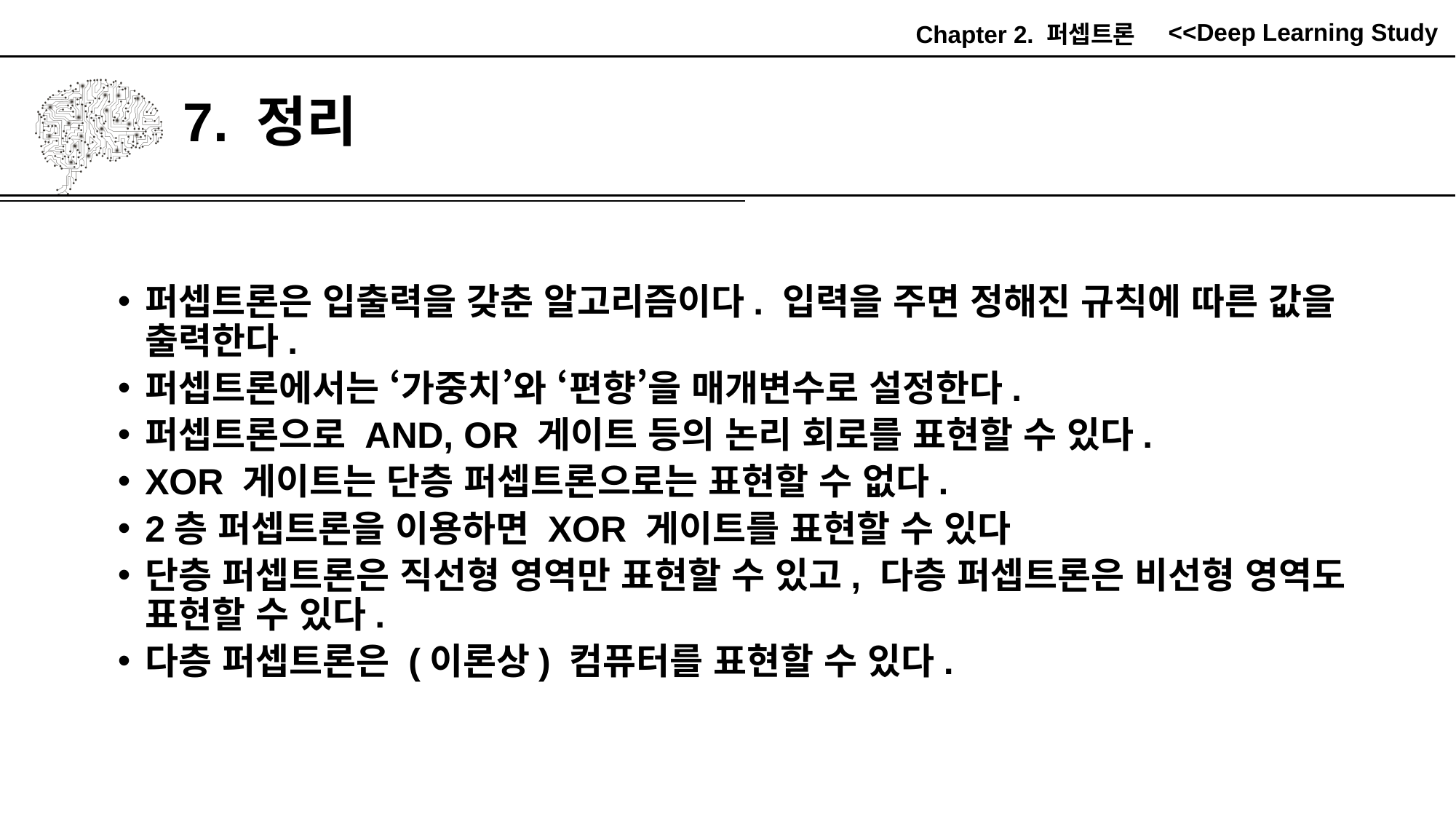

Chapter 2. 퍼셉트론
# 7. 정리

퍼셉트론은 입출력을 갖춘 알고리즘이다. 입력을 주면 정해진 규칙에 따른 값을 출력한다.
퍼셉트론에서는 ‘가중치’와 ‘편향’을 매개변수로 설정한다.
퍼셉트론으로 AND, OR 게이트 등의 논리 회로를 표현할 수 있다.
XOR 게이트는 단층 퍼셉트론으로는 표현할 수 없다.
2층 퍼셉트론을 이용하면 XOR 게이트를 표현할 수 있다
단층 퍼셉트론은 직선형 영역만 표현할 수 있고, 다층 퍼셉트론은 비선형 영역도 표현할 수 있다.
다층 퍼셉트론은 (이론상) 컴퓨터를 표현할 수 있다.